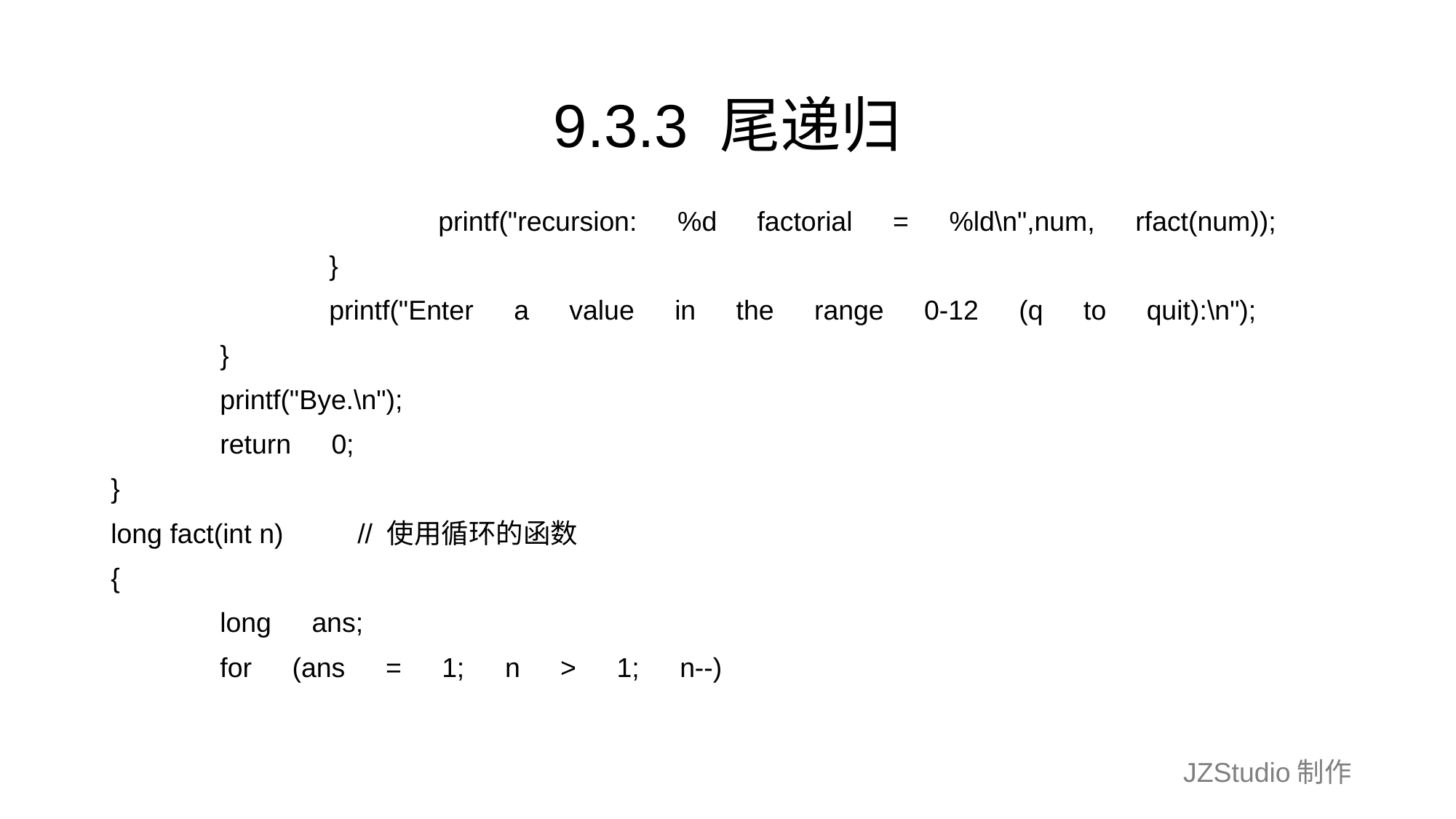

# 9.3.3 尾递归
			printf("recursion:　%d　factorial　=　%ld\n",num,　rfact(num));
		}
		printf("Enter　a　value　in　the　range　0-12　(q　to　quit):\n");
	}
	printf("Bye.\n");
	return　0;
}
long fact(int n)　　 // 使用循环的函数
{
	long　ans;
	for　(ans　=　1;　n　>　1;　n--)